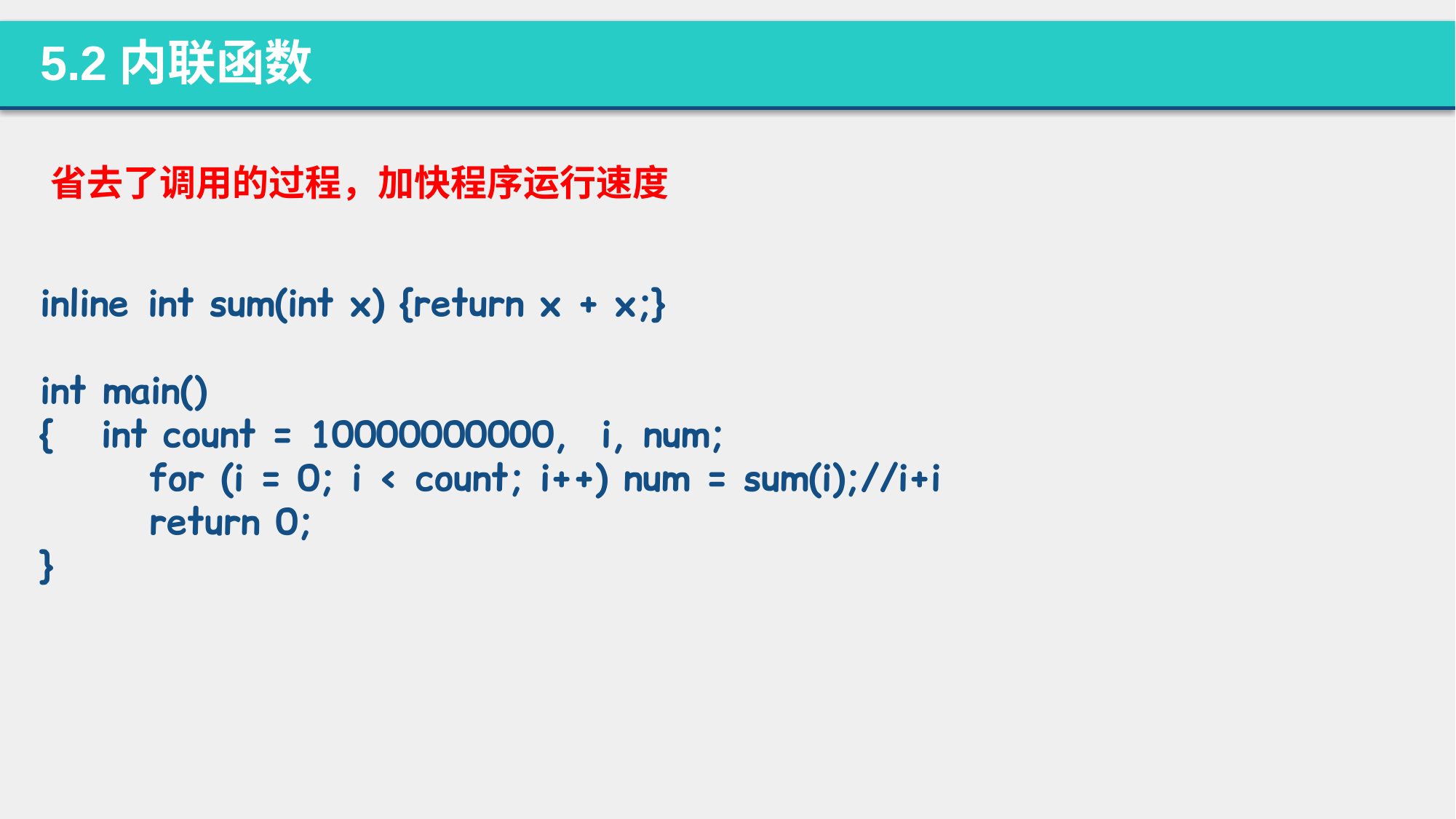

5.2内联函数
省去了调用的过程，加快程序运行速度
inline  int sum(int x) {return x + x;}

int main()
{   int count = 10000000000,  i, num;
	for (i = 0; i < count; i++) num = sum(i);//i+i
	return 0;
}